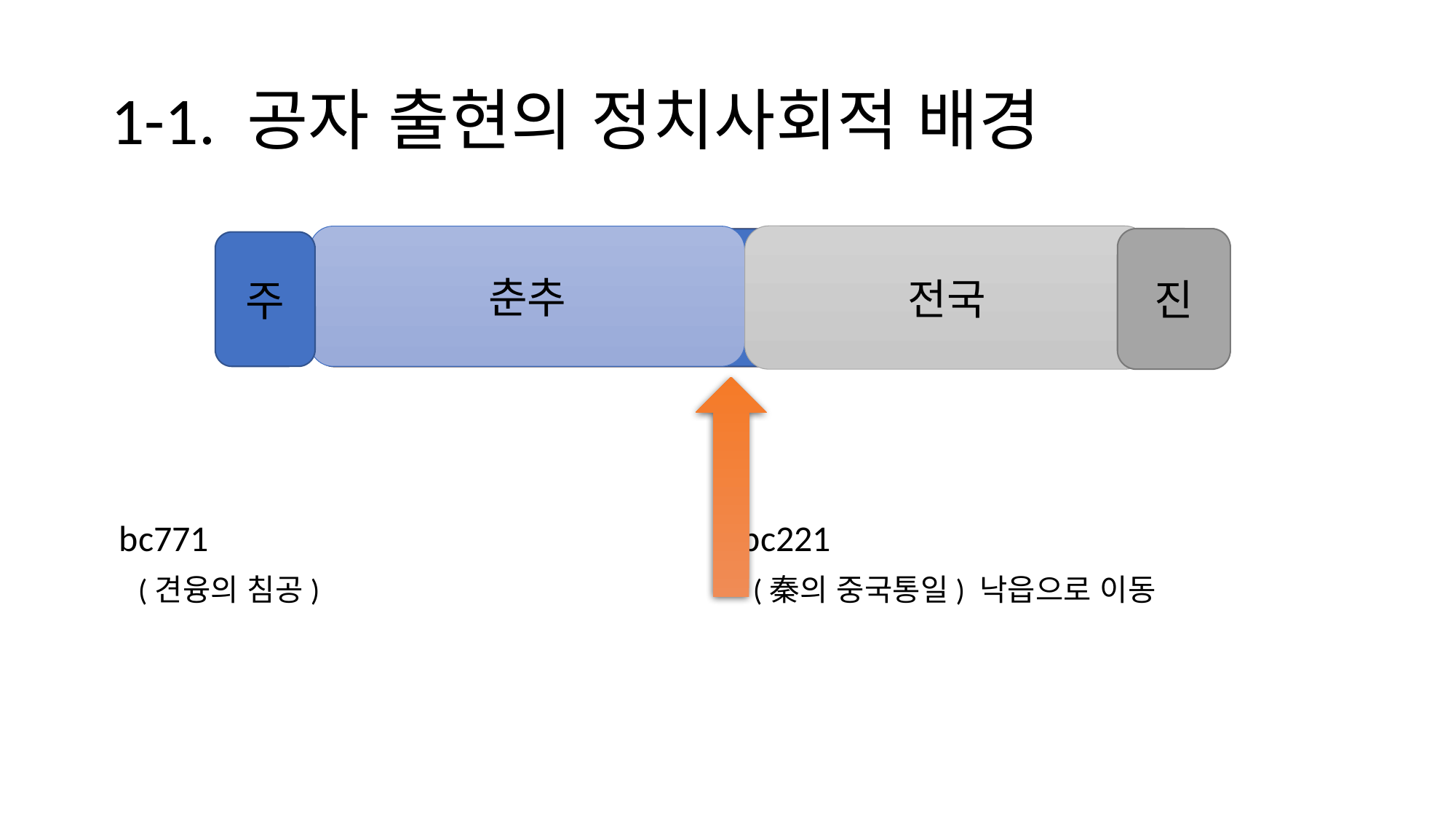

# 1-1. 공자 출현의 정치사회적 배경

 bc771		     	          	    	       bc221
	(견융의 침공) 	       	 	          	          (秦의 중국통일) 낙읍으로 이동

전국
춘추
진
동주시대
춘추전국시대
주